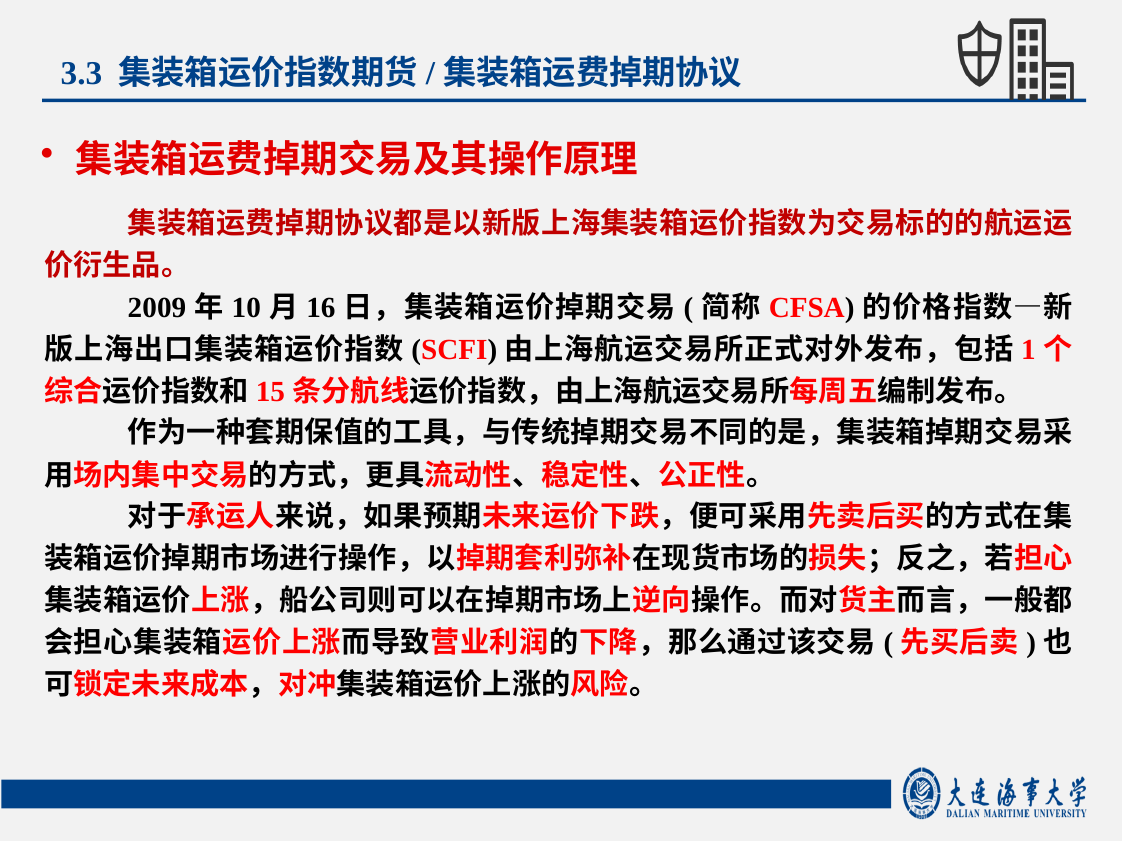

3.3 集装箱运价指数期货/集装箱运费掉期协议
集装箱运费掉期交易及其操作原理
集装箱运费掉期协议都是以新版上海集装箱运价指数为交易标的的航运运价衍生品。
2009年10月16日，集装箱运价掉期交易(简称CFSA)的价格指数―新版上海出口集装箱运价指数(SCFI)由上海航运交易所正式对外发布，包括1个综合运价指数和15条分航线运价指数，由上海航运交易所每周五编制发布。
作为一种套期保值的工具，与传统掉期交易不同的是，集装箱掉期交易采用场内集中交易的方式，更具流动性、稳定性、公正性。
对于承运人来说，如果预期未来运价下跌，便可采用先卖后买的方式在集装箱运价掉期市场进行操作，以掉期套利弥补在现货市场的损失；反之，若担心集装箱运价上涨，船公司则可以在掉期市场上逆向操作。而对货主而言，一般都会担心集装箱运价上涨而导致营业利润的下降，那么通过该交易(先买后卖)也可锁定未来成本，对冲集装箱运价上涨的风险。